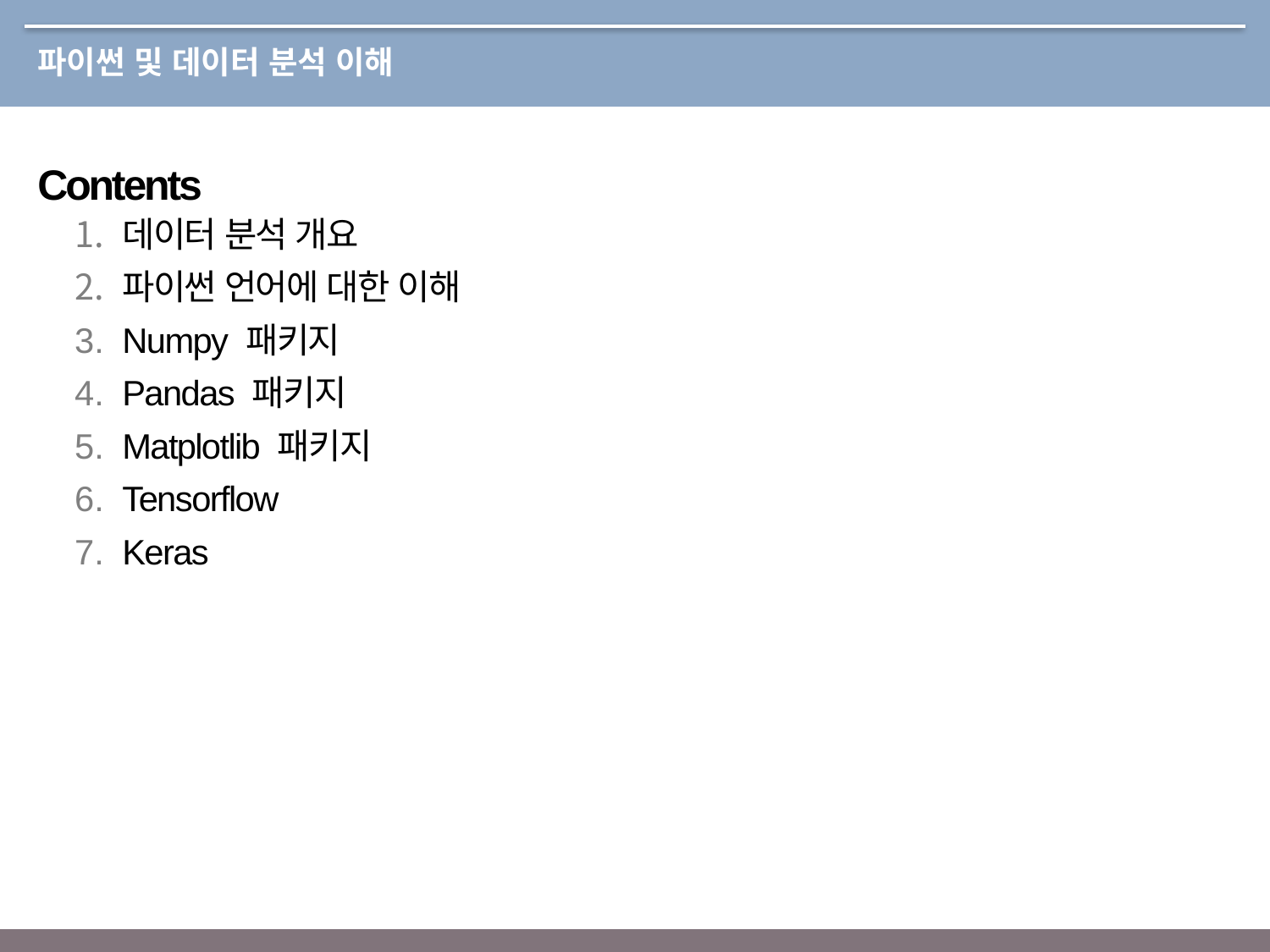

# 파이썬 및 데이터 분석 이해
Contents
데이터 분석 개요
파이썬 언어에 대한 이해
Numpy 패키지
Pandas 패키지
Matplotlib 패키지
Tensorflow
Keras